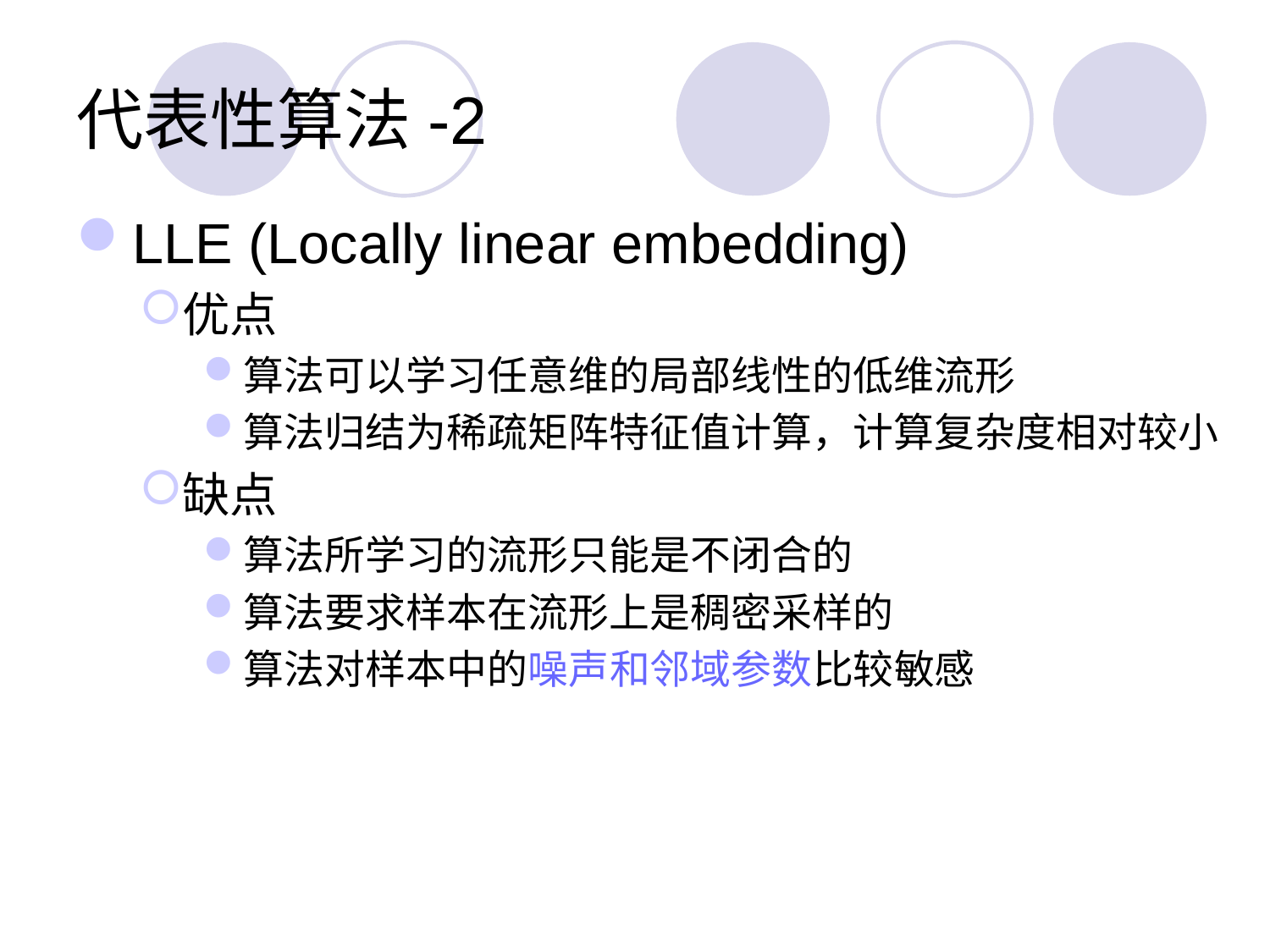

# 代表性算法-2
LLE (Locally linear embedding)
优点
算法可以学习任意维的局部线性的低维流形
算法归结为稀疏矩阵特征值计算，计算复杂度相对较小
缺点
算法所学习的流形只能是不闭合的
算法要求样本在流形上是稠密采样的
算法对样本中的噪声和邻域参数比较敏感
61